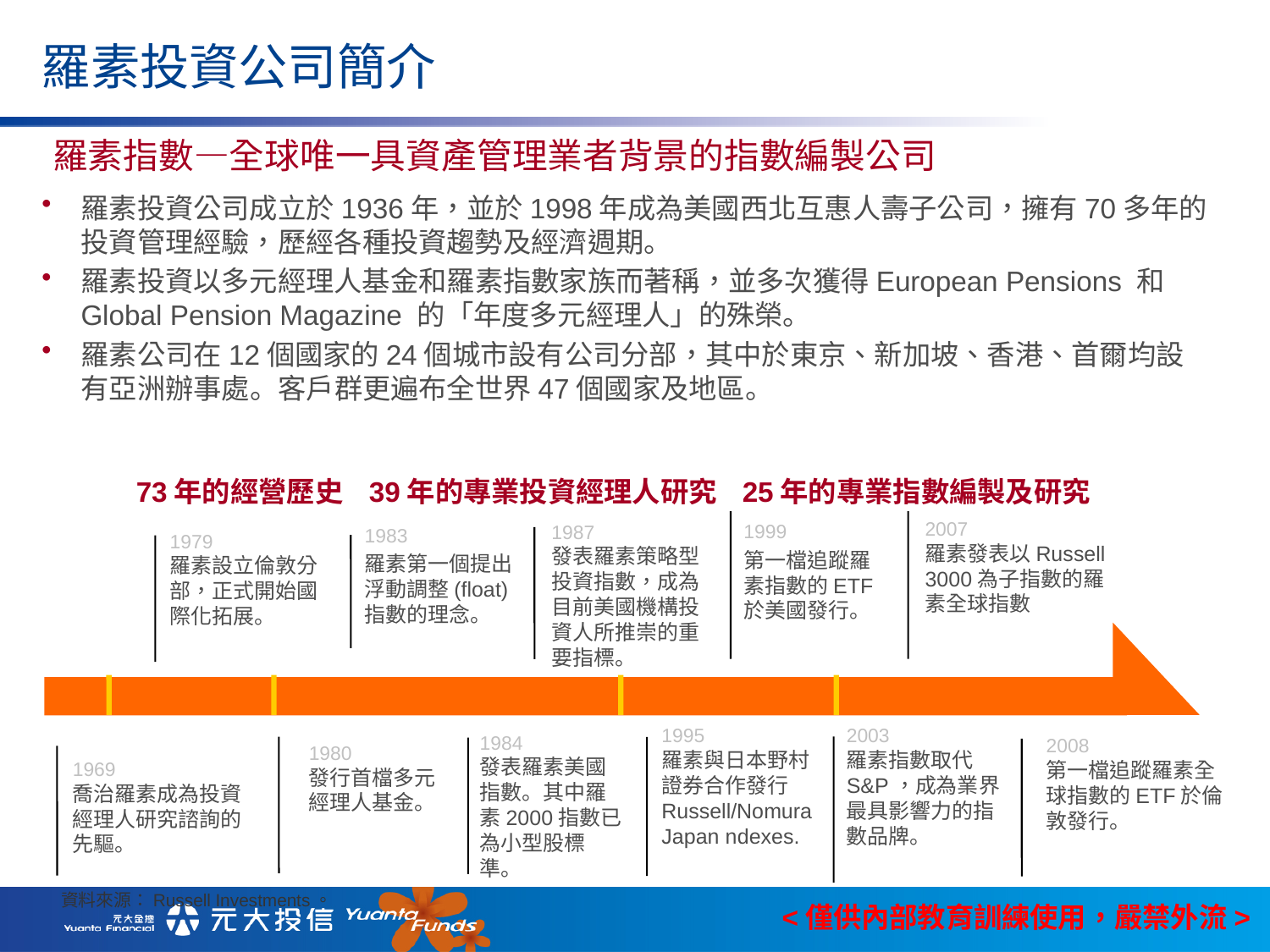

# 羅素投資公司簡介
羅素指數—全球唯一具資產管理業者背景的指數編製公司
羅素投資公司成立於1936年，並於1998年成為美國西北互惠人壽子公司，擁有70多年的投資管理經驗，歷經各種投資趨勢及經濟週期。
羅素投資以多元經理人基金和羅素指數家族而著稱，並多次獲得European Pensions 和 Global Pension Magazine 的「年度多元經理人」的殊榮。
羅素公司在12個國家的24個城市設有公司分部，其中於東京、新加坡、香港、首爾均設有亞洲辦事處。客戶群更遍布全世界47個國家及地區。
73年的經營歷史   39年的專業投資經理人研究   25年的專業指數編製及研究
2007
羅素發表以Russell 3000為子指數的羅素全球指數

1999
第一檔追蹤羅素指數的ETF於美國發行。

1987
發表羅素策略型投資指數，成為目前美國機構投資人所推崇的重要指標。
1983
羅素第一個提出浮動調整(float)指數的理念。

1979
羅素設立倫敦分部，正式開始國際化拓展。

1995
羅素與日本野村證券合作發行Russell/Nomura Japan ndexes.
2003
羅素指數取代S&P，成為業界最具影響力的指數品牌。
1984
發表羅素美國指數。其中羅素2000指數已為小型股標準。
2008
第一檔追蹤羅素全球指數的ETF於倫敦發行。
1980
發行首檔多元經理人基金。

1969
喬治羅素成為投資經理人研究諮詢的先驅。

資料來源：Russell Investments。